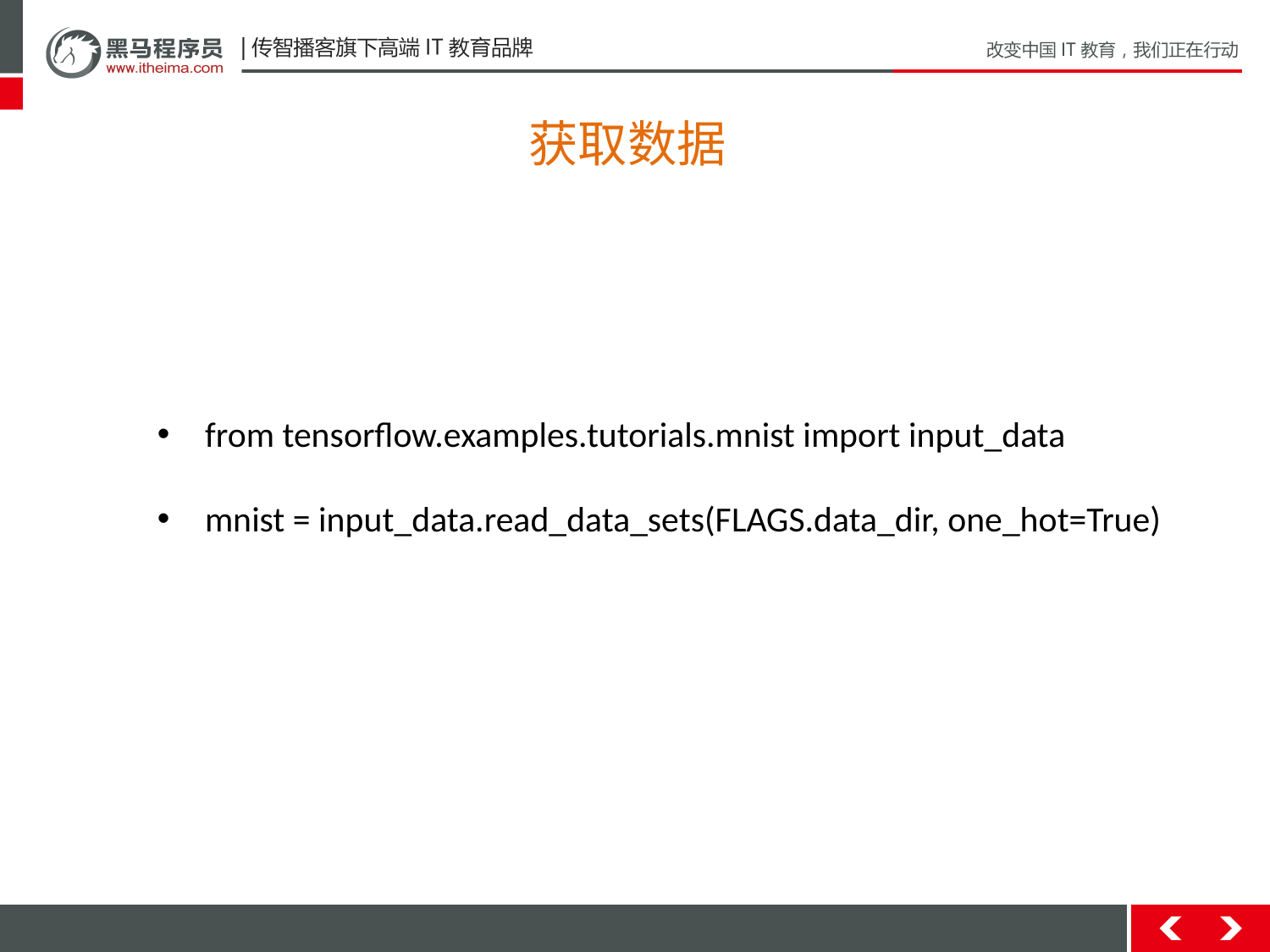

获取数据
from tensorflow.examples.tutorials.mnist import input_data

mnist = input_data.read_data_sets(FLAGS.data_dir, one_hot=True)